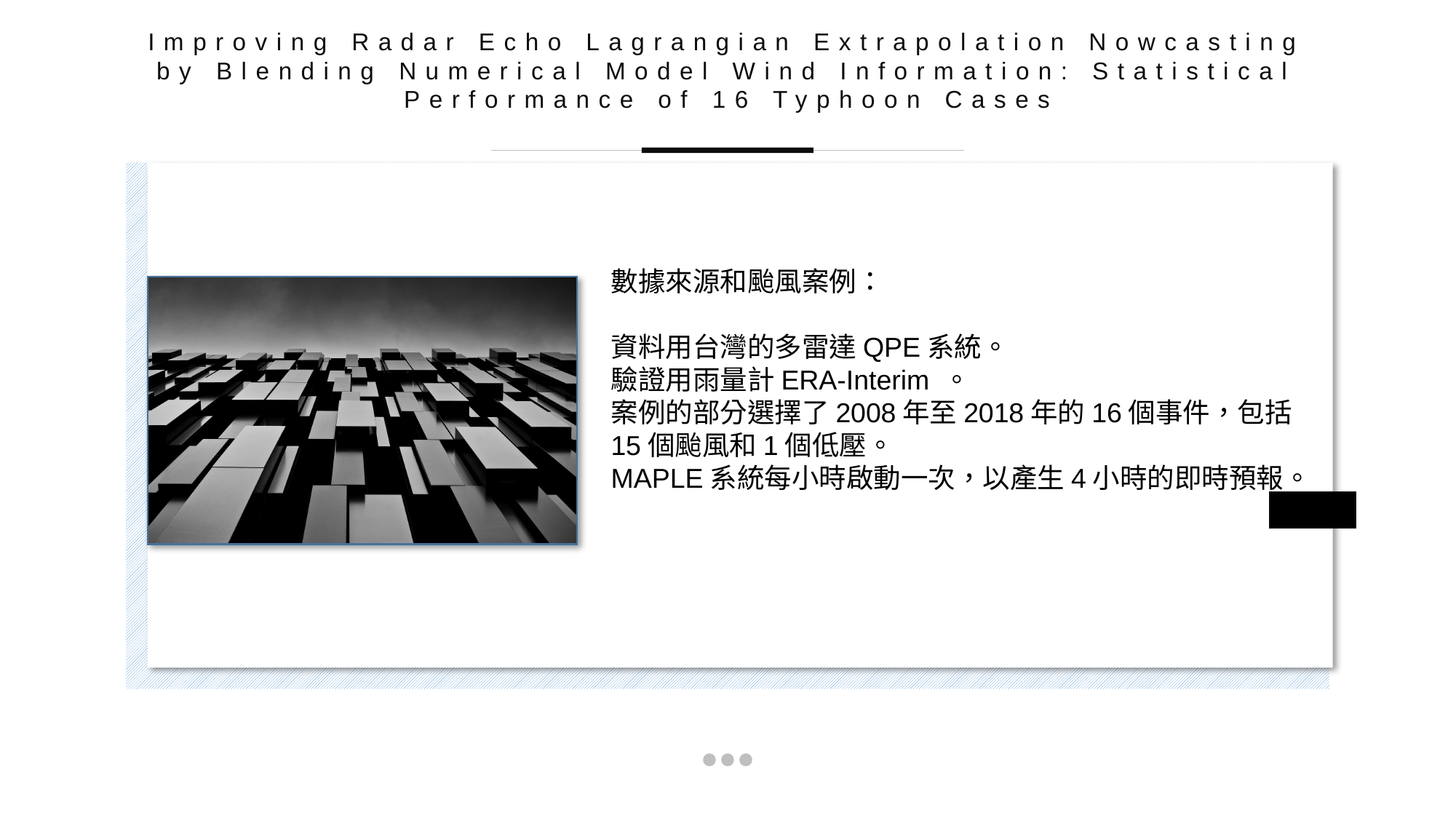

Improving Radar Echo Lagrangian Extrapolation Nowcasting by Blending Numerical Model Wind Information: Statistical Performance of 16 Typhoon Cases

數據來源和颱風案例：

資料用台灣的多雷達QPE系統。
驗證用雨量計ERA-Interim 。
案例的部分選擇了2008年至2018年的16個事件，包括15個颱風和1個低壓。
MAPLE系統每小時啟動一次，以產生4小時的即時預報。